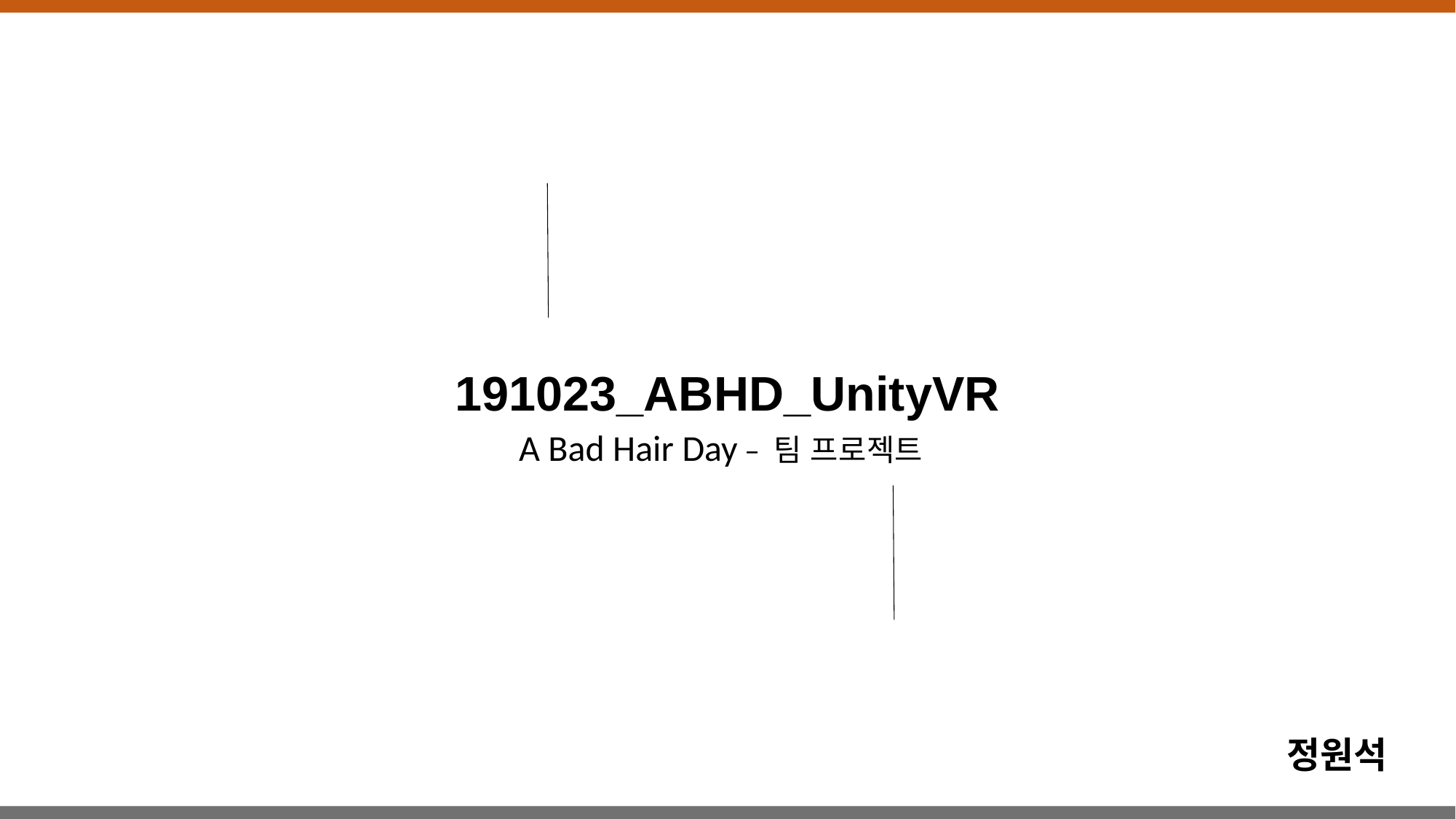

191023_ABHD_UnityVR
A Bad Hair Day – 팀 프로젝트
정원석